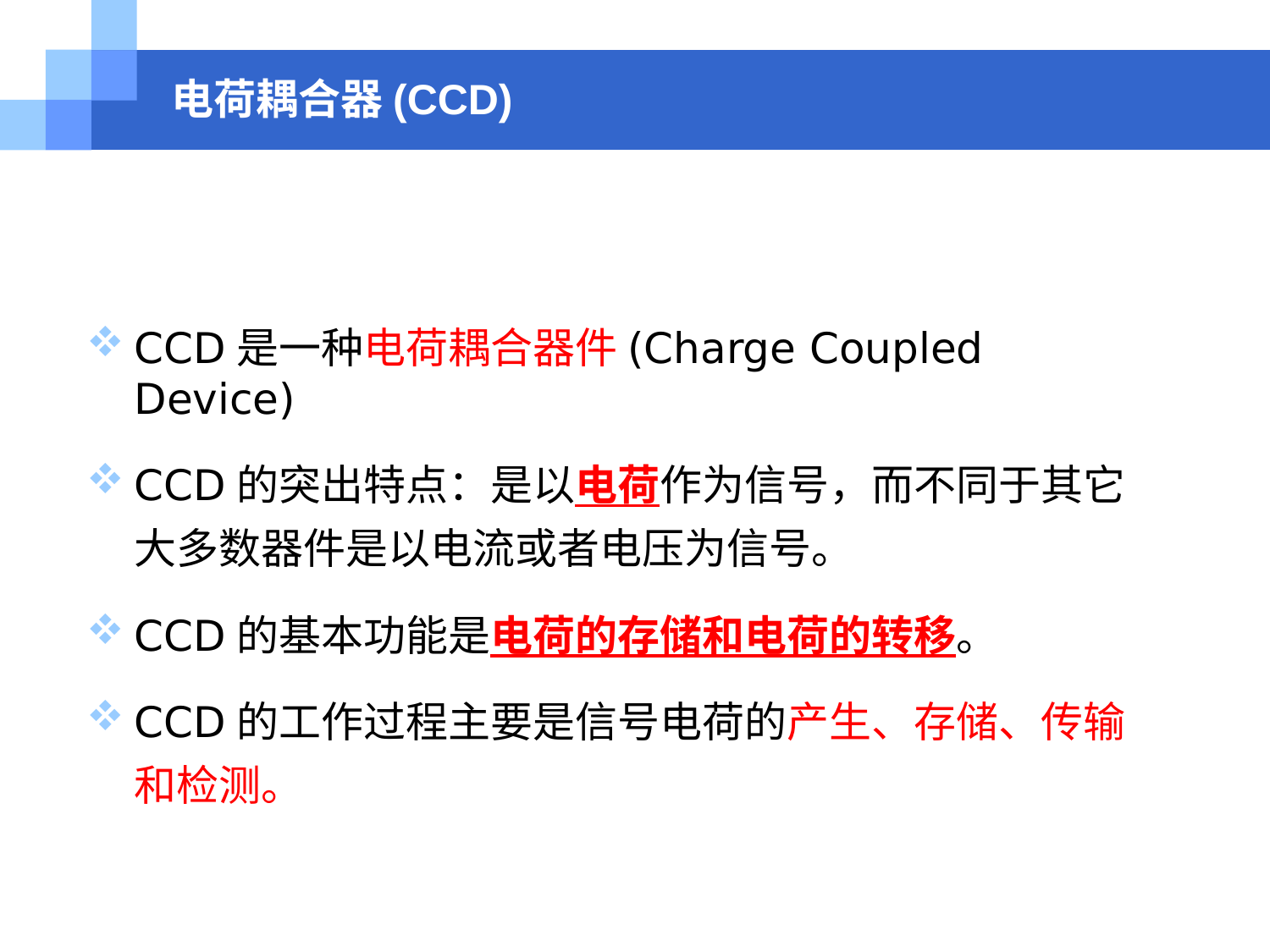

电荷耦合器(CCD)
CCD是一种电荷耦合器件(Charge Coupled Device)
CCD的突出特点：是以电荷作为信号，而不同于其它大多数器件是以电流或者电压为信号。
CCD的基本功能是电荷的存储和电荷的转移。
CCD的工作过程主要是信号电荷的产生、存储、传输和检测。